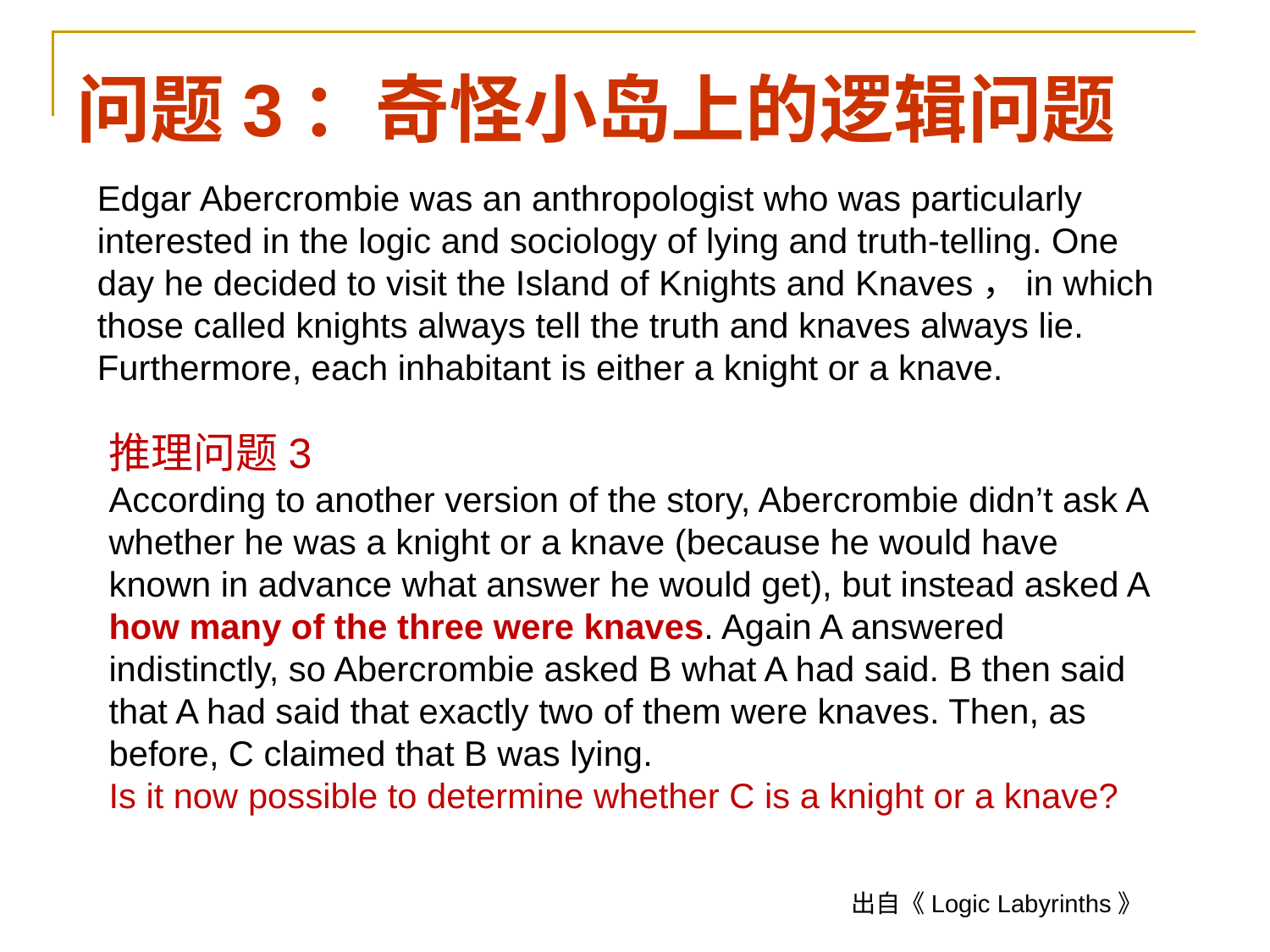

# 问题3：奇怪小岛上的逻辑问题
Edgar Abercrombie was an anthropologist who was particularly interested in the logic and sociology of lying and truth-telling. One day he decided to visit the Island of Knights and Knaves，in which those called knights always tell the truth and knaves always lie. Furthermore, each inhabitant is either a knight or a knave.
推理问题3
According to another version of the story, Abercrombie didn’t ask A whether he was a knight or a knave (because he would have known in advance what answer he would get), but instead asked A how many of the three were knaves. Again A answered indistinctly, so Abercrombie asked B what A had said. B then said that A had said that exactly two of them were knaves. Then, as before, C claimed that B was lying.
Is it now possible to determine whether C is a knight or a knave?
出自《Logic Labyrinths》